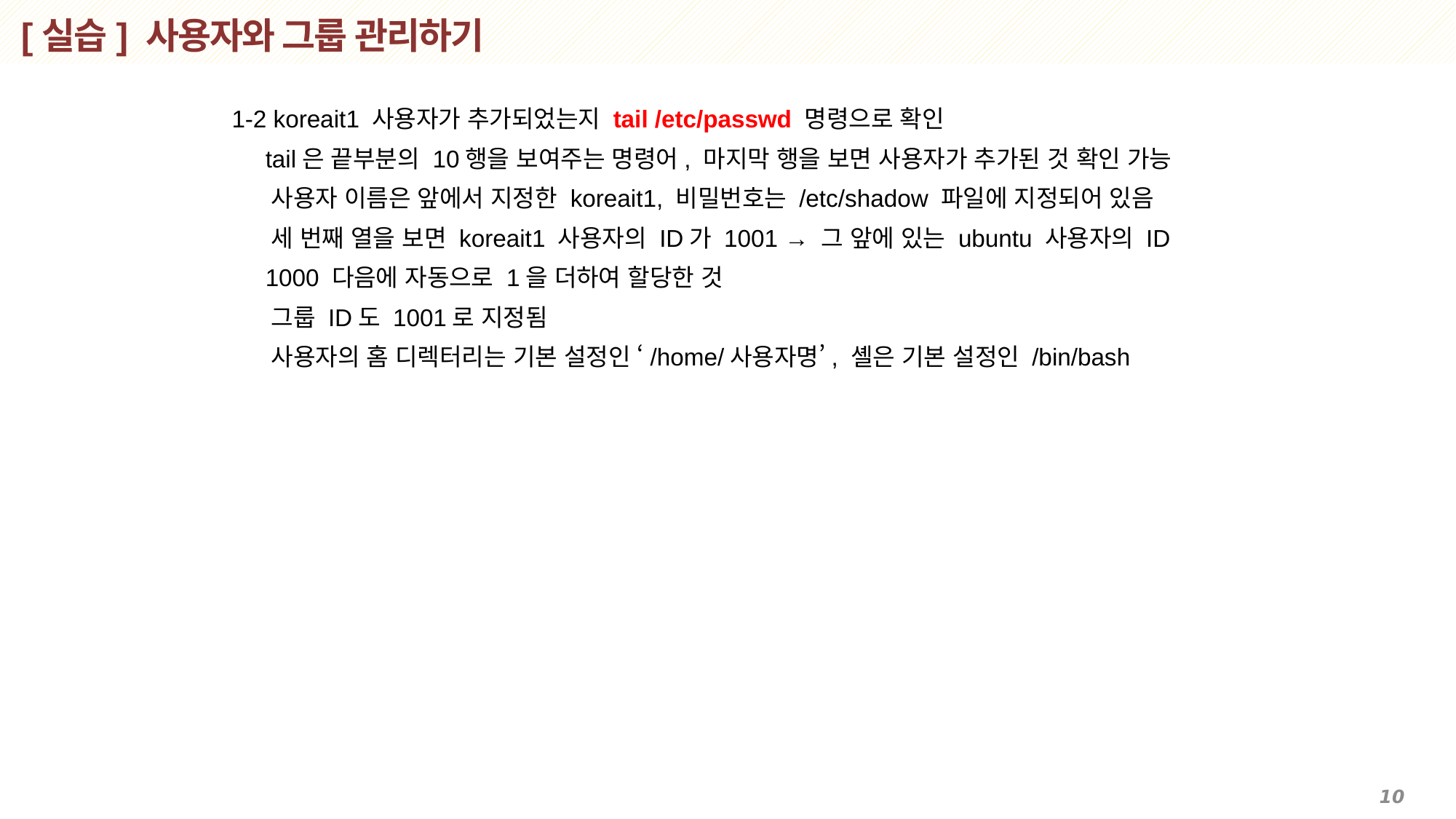

# [실습] 사용자와 그룹 관리하기
   1-2 koreait1 사용자가 추가되었는지 tail /etc/passwd 명령으로 확인
        tail은 끝부분의 10행을 보여주는 명령어, 마지막 행을 보면 사용자가 추가된 것 확인 가능
        사용자 이름은 앞에서 지정한 koreait1, 비밀번호는 /etc/shadow 파일에 지정되어 있음
        세 번째 열을 보면 koreait1 사용자의 ID가 1001 → 그 앞에 있는 ubuntu 사용자의 ID
        1000 다음에 자동으로 1을 더하여 할당한 것
        그룹 ID도 1001로 지정됨
        사용자의 홈 디렉터리는 기본 설정인 ‘/home/사용자명’, 셸은 기본 설정인 /bin/bash